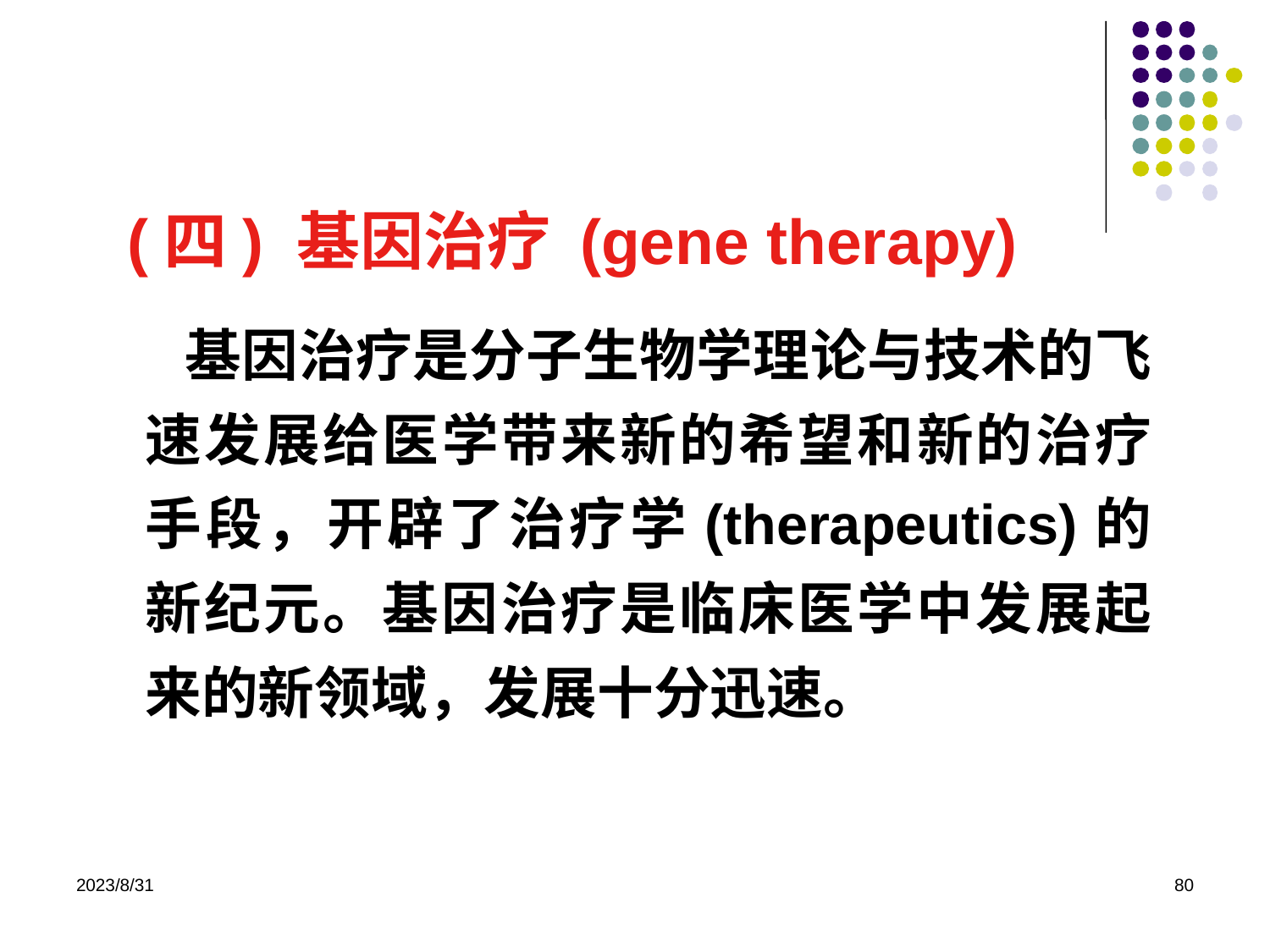

# (四) 基因治疗 (gene therapy)
      基因治疗是分子生物学理论与技术的飞速发展给医学带来新的希望和新的治疗手段，开辟了治疗学(therapeutics)的新纪元。基因治疗是临床医学中发展起来的新领域，发展十分迅速。
2023/8/31
80